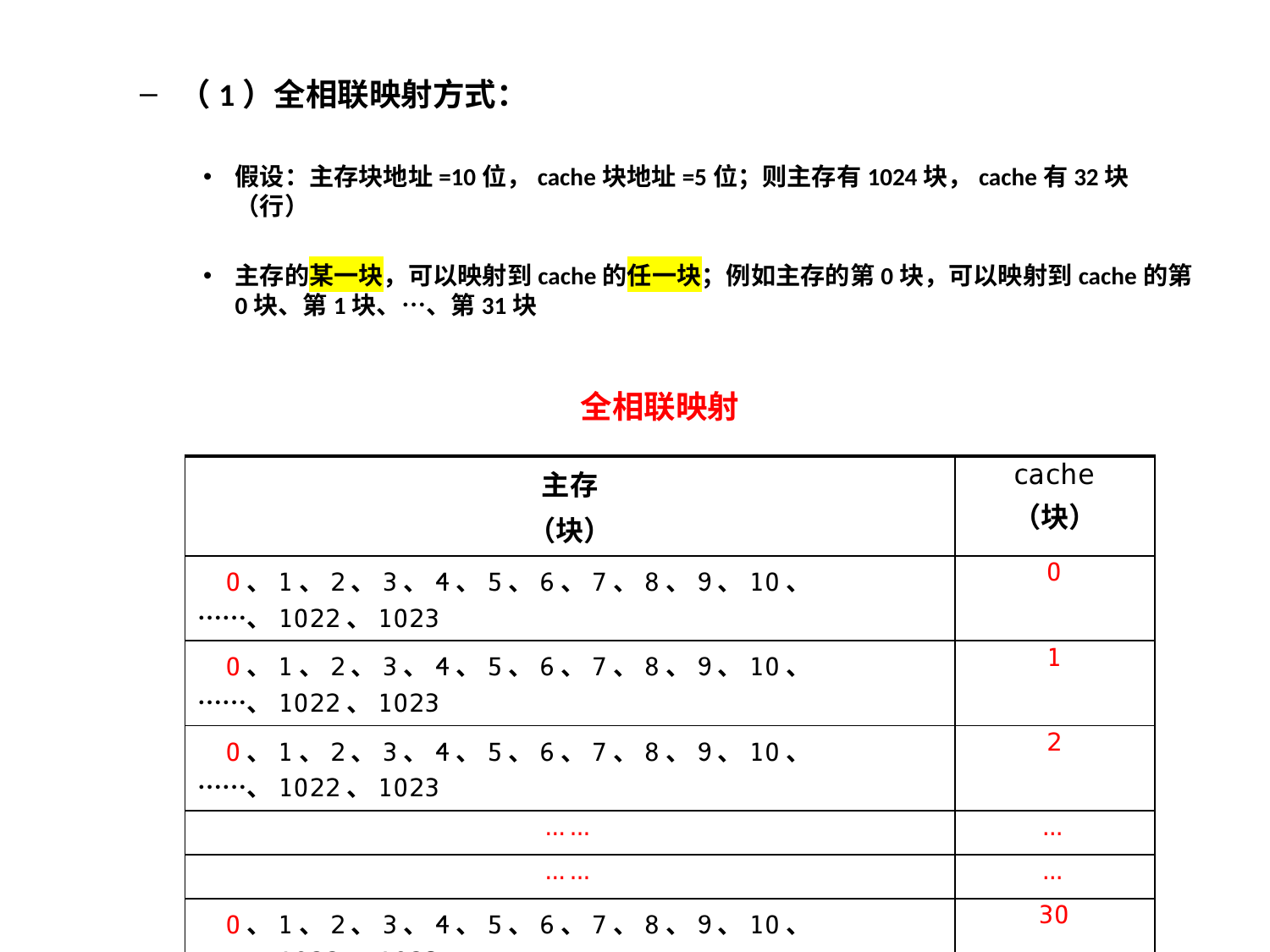

（1）全相联映射方式：

假设：主存块地址=10位，cache块地址=5位；则主存有1024块，cache有32块（行）

主存的某一块，可以映射到cache的任一块；例如主存的第0块，可以映射到cache的第0块、第1块、…、第31块
全相联映射
| 主存 （块） | cache （块） |
| --- | --- |
| 0、1、2、3、4、5、6、7、8、9、10、……、1022、1023 | 0 |
| 0、1、2、3、4、5、6、7、8、9、10、……、1022、1023 | 1 |
| 0、1、2、3、4、5、6、7、8、9、10、……、1022、1023 | 2 |
| …… | … |
| …… | … |
| 0、1、2、3、4、5、6、7、8、9、10、……、1022、1023 | 30 |
| 0、1、2、3、4、5、6、7、8、9、10、……、1022、1023 | 31 |